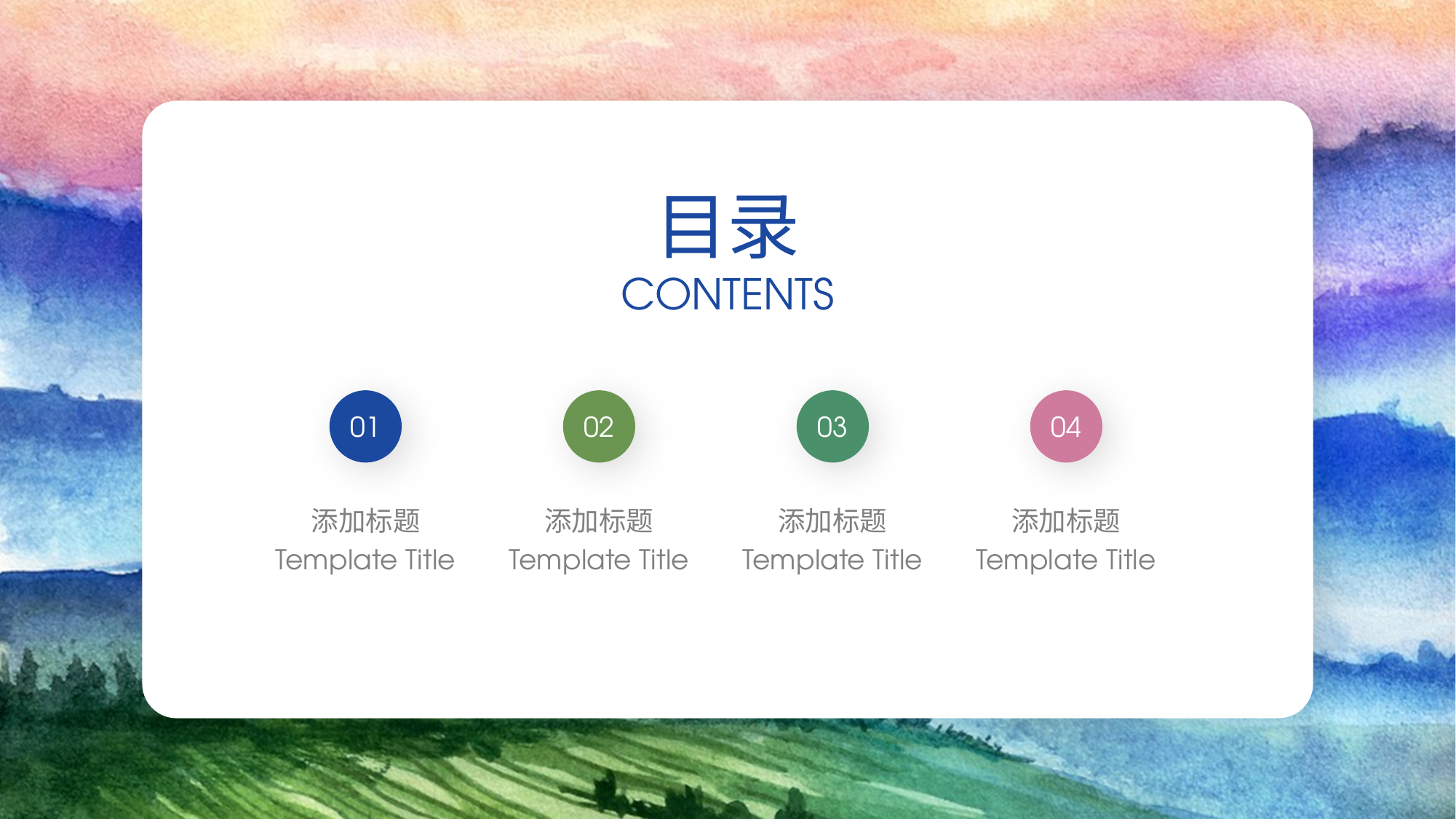

目录
CONTENTS
01
02
03
04
添加标题
Template Title
添加标题
Template Title
添加标题
Template Title
添加标题
Template Title